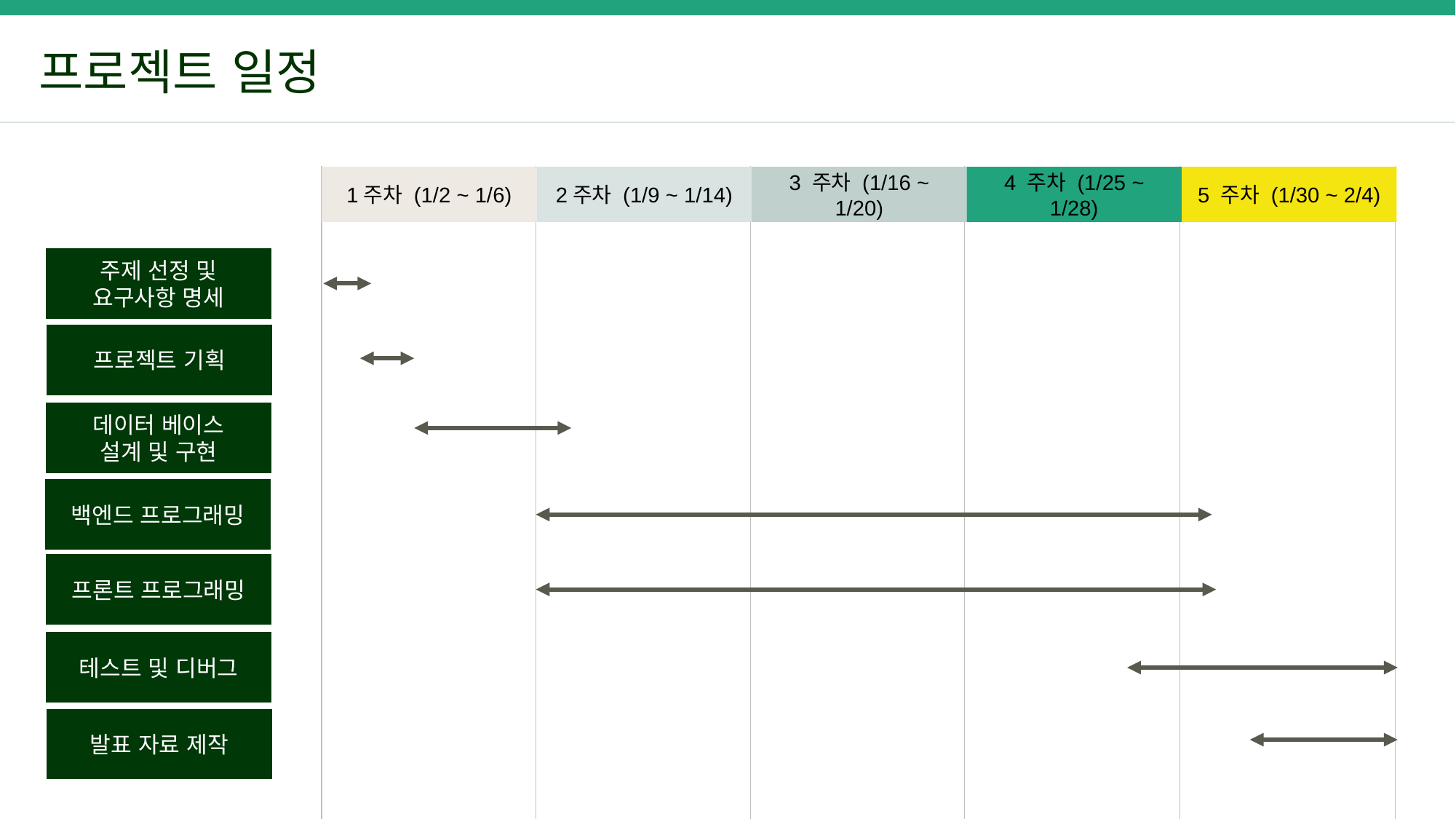

프로젝트 일정
1주차 (1/2 ~ 1/6)
2주차 (1/9 ~ 1/14)
3 주차 (1/16 ~ 1/20)
4 주차 (1/25 ~ 1/28)
5 주차 (1/30 ~ 2/4)
주제 선정 및
요구사항 명세
프로젝트 기획
데이터 베이스
설계 및 구현
백엔드 프로그래밍
프론트 프로그래밍
테스트 및 디버그
발표 자료 제작